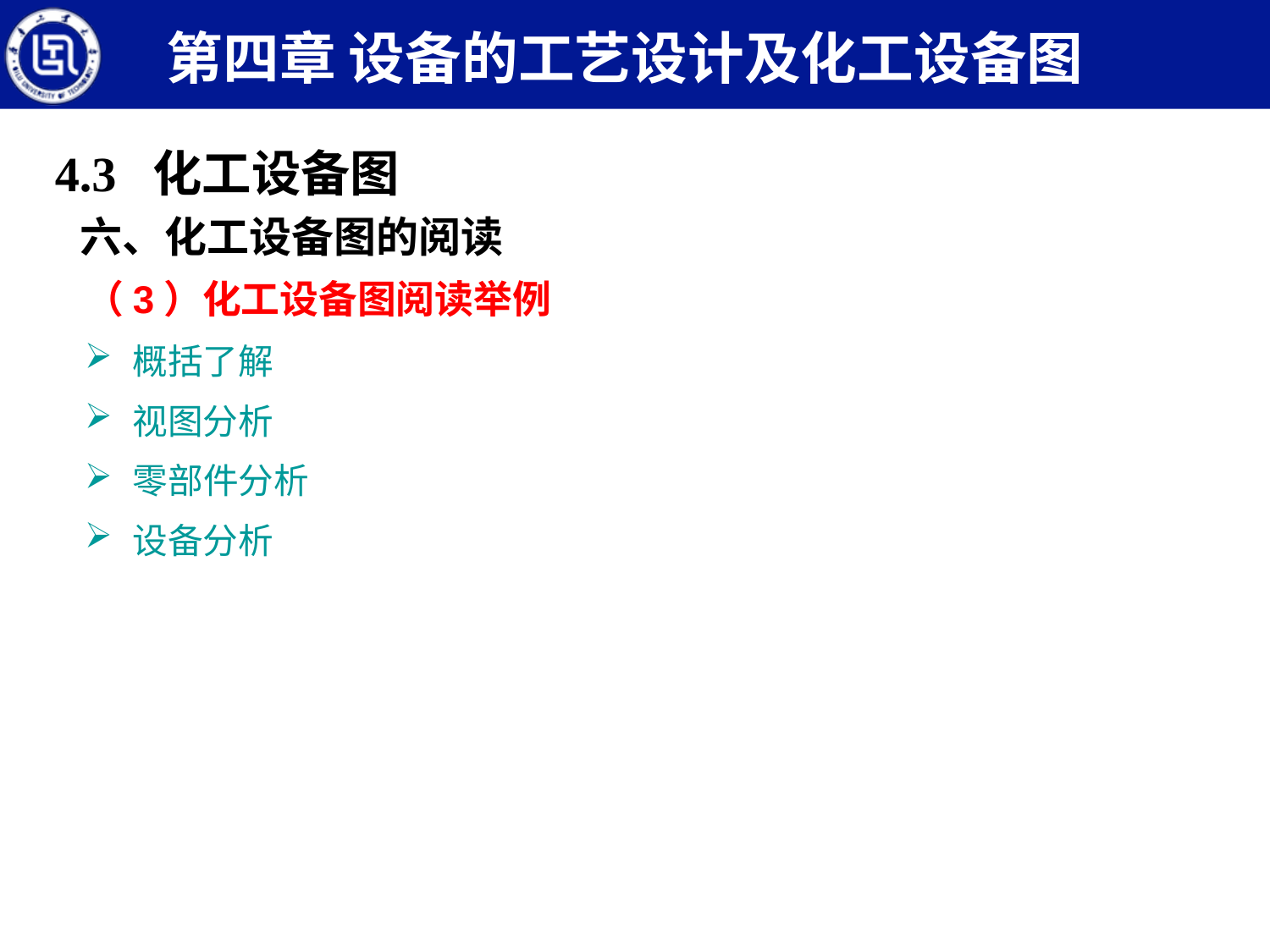

第四章 设备的工艺设计及化工设备图
4.3  化工设备图
六、化工设备图的阅读
（3）化工设备图阅读举例
概括了解
视图分析
零部件分析
设备分析